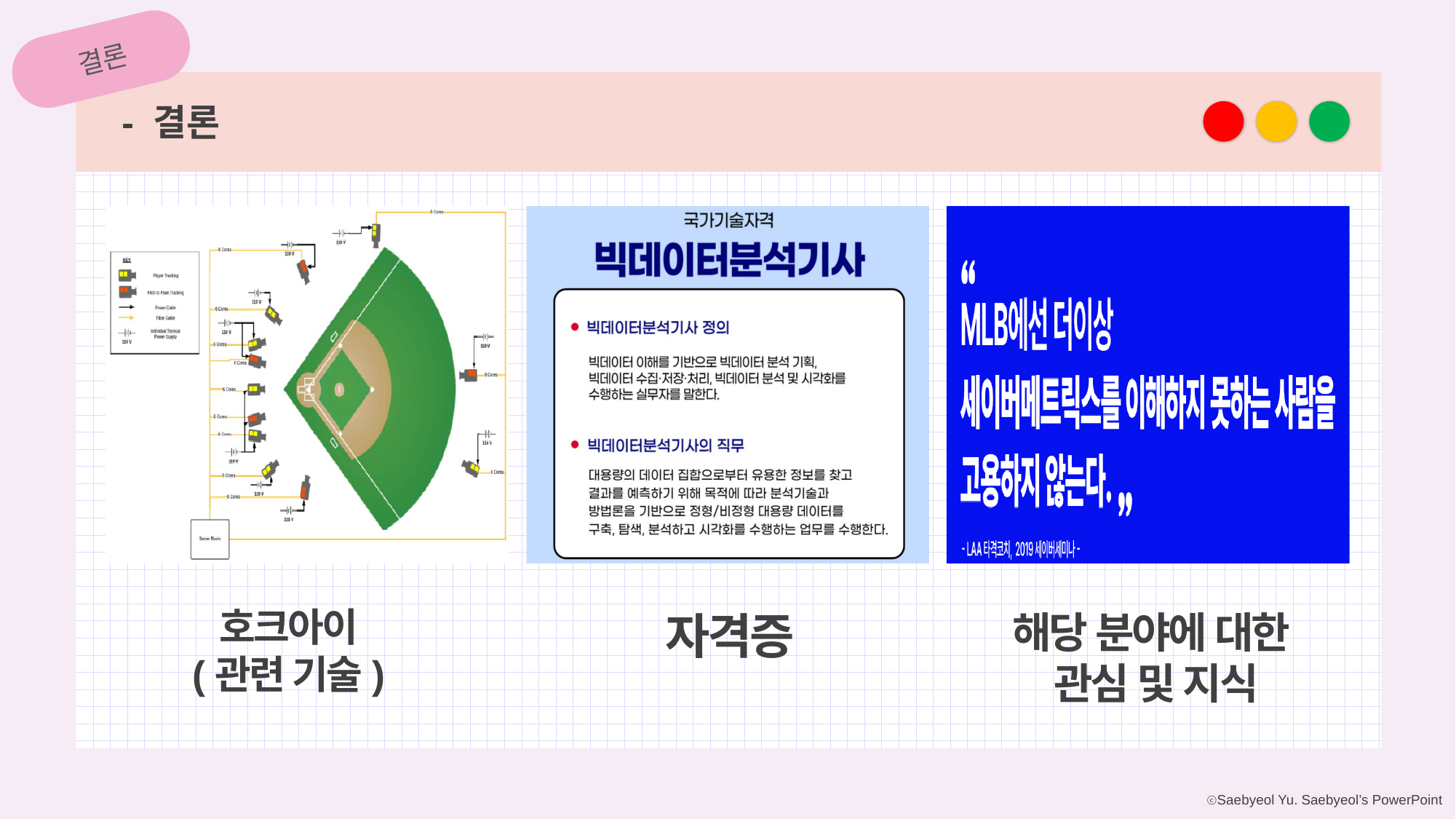

결론

- 결론

호크아이
(관련 기술)
자격증
해당 분야에 대한
관심 및 지식